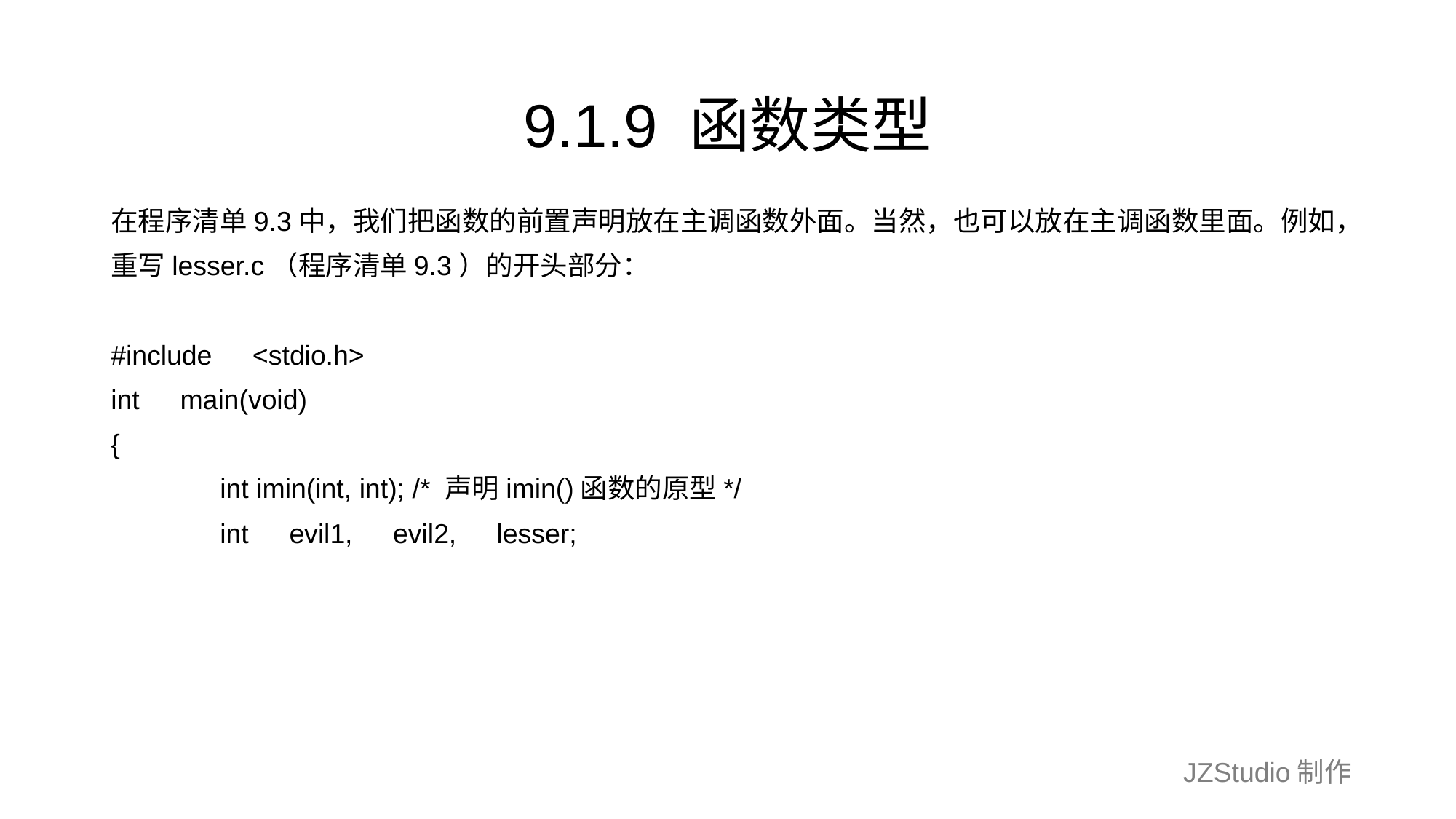

# 9.1.9 函数类型
在程序清单9.3中，我们把函数的前置声明放在主调函数外面。当然，也可以放在主调函数里面。例如，
重写lesser.c（程序清单9.3）的开头部分：

#include　<stdio.h>
int　main(void)
{
	int imin(int, int); /* 声明imin()函数的原型*/
	int　evil1,　evil2,　lesser;